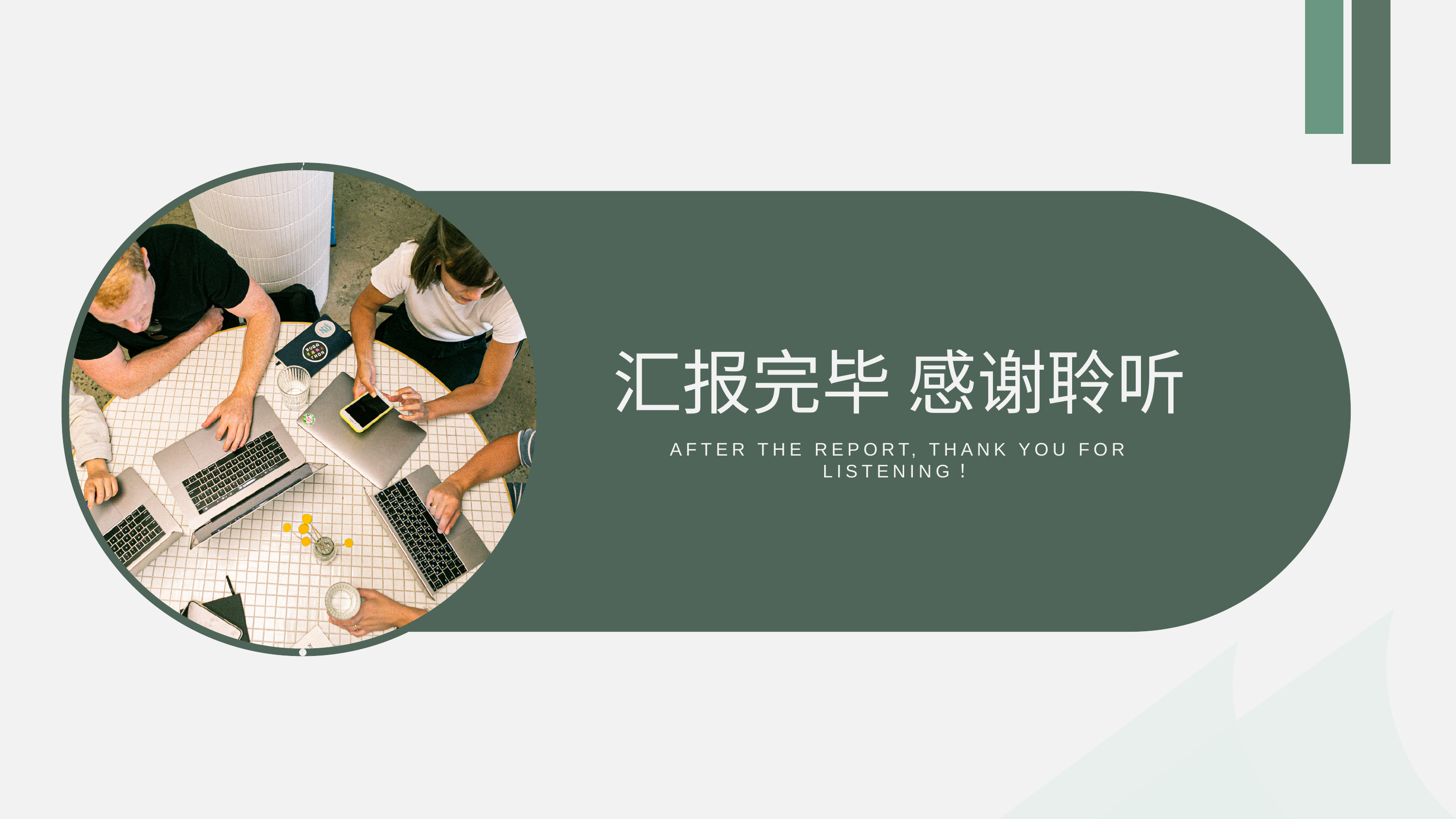

汇报完毕 感谢聆听
AFTER THE REPORT, THANK YOU FOR LISTENING！